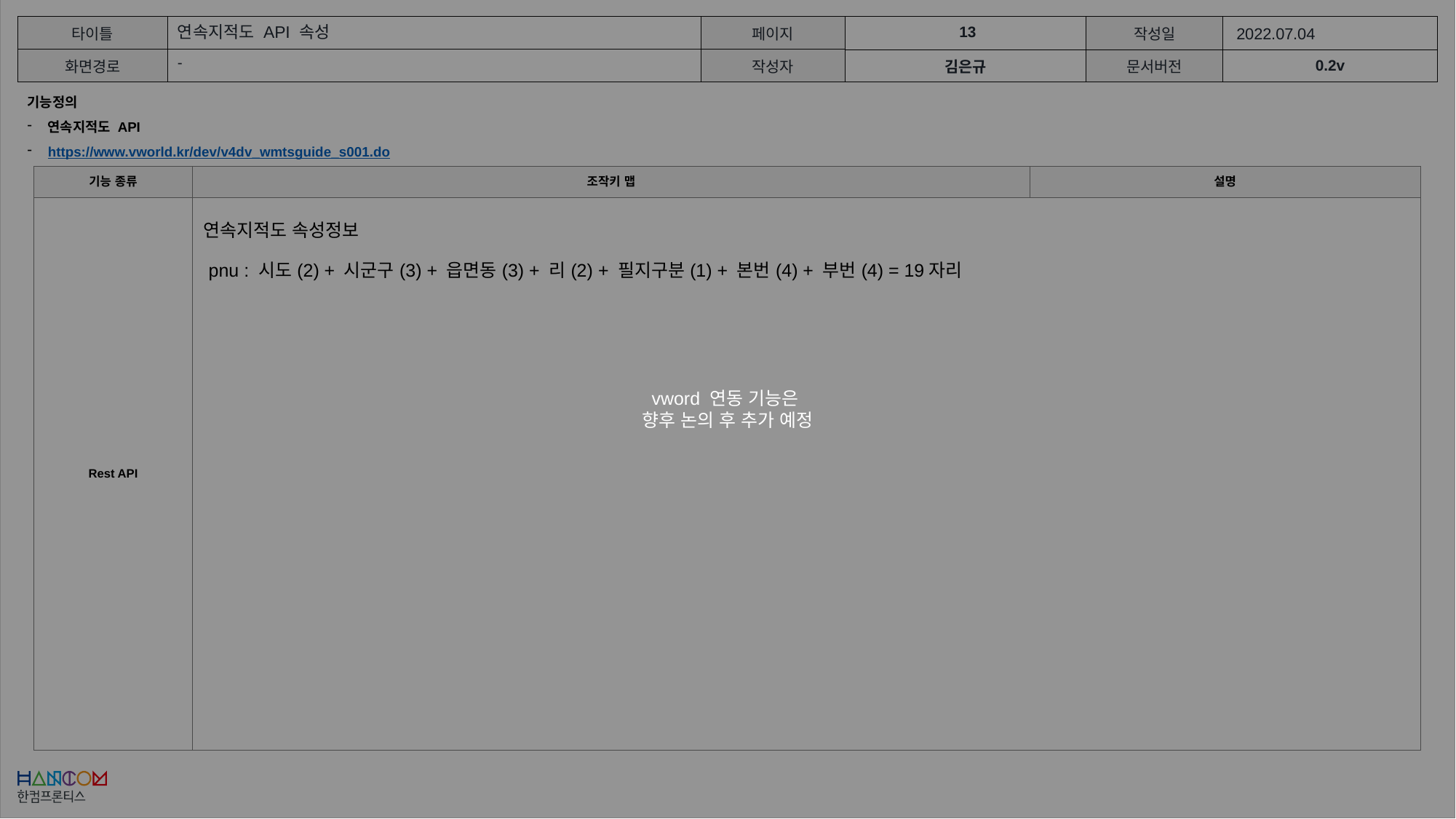

vword 연동 기능은
향후 논의 후 추가 예정
연속지적도 API 속성
2022.07.04
-
기능정의
연속지적도 API
https://www.vworld.kr/dev/v4dv_wmtsguide_s001.do

| 기능 종류 | 조작키 맵 | 설명 |
| --- | --- | --- |
| Rest API | 연속지적도 속성정보 pnu : 시도(2) + 시군구(3) + 읍면동(3) + 리(2) + 필지구분(1) + 본번(4) + 부번(4) = 19자리 | W키를 누를 경우, 선택 모드가 됩니다. G키를 누를 경우, 이동 모드가 됩니다. R키를 누를 경우, 회전 모드가 됩니다. S키를 누를 경우, 크기 제어 모드가 됩니다. |